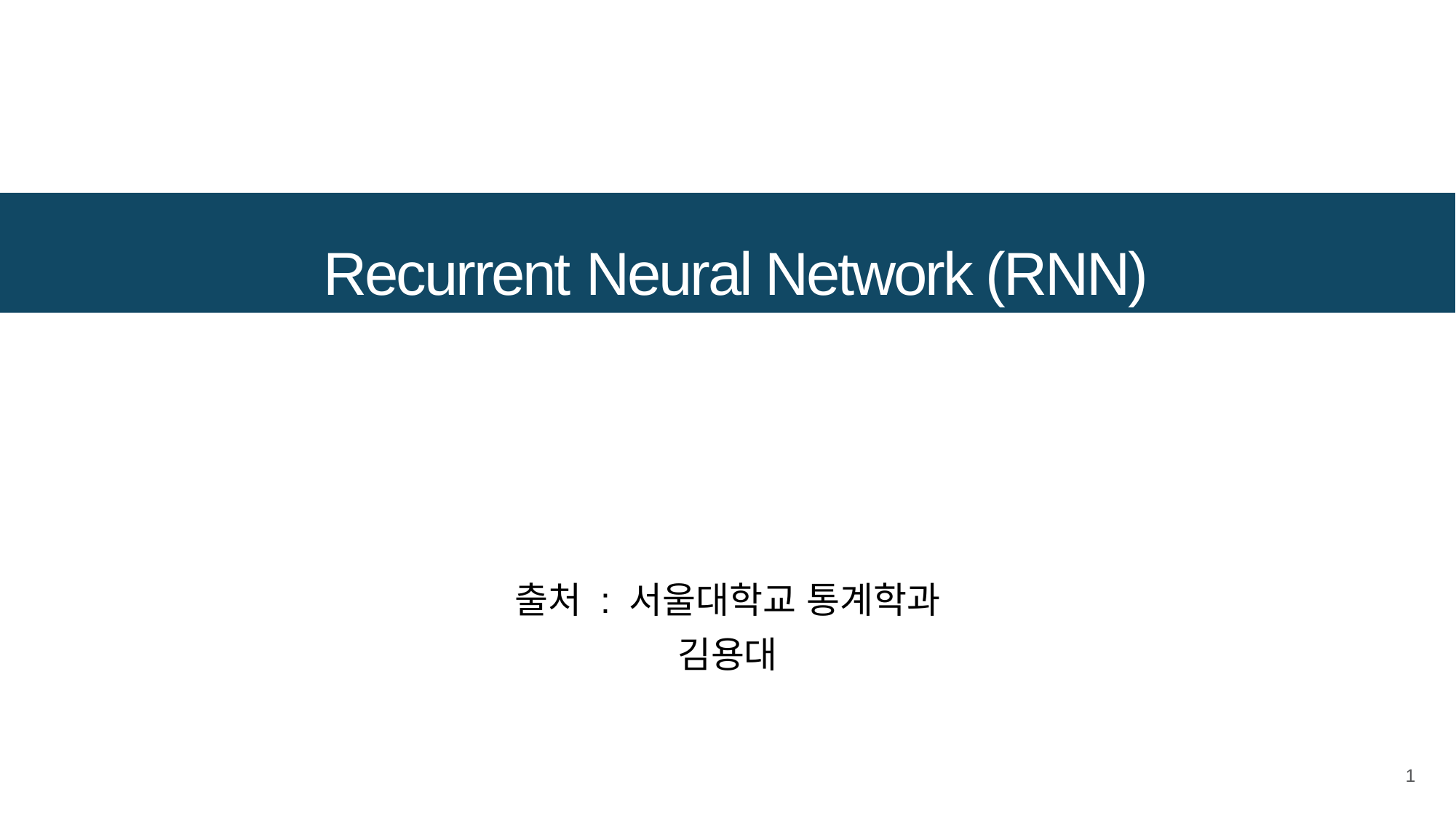

Recurrent Neural Network (RNN)
출처 : 서울대학교 통계학과
김용대